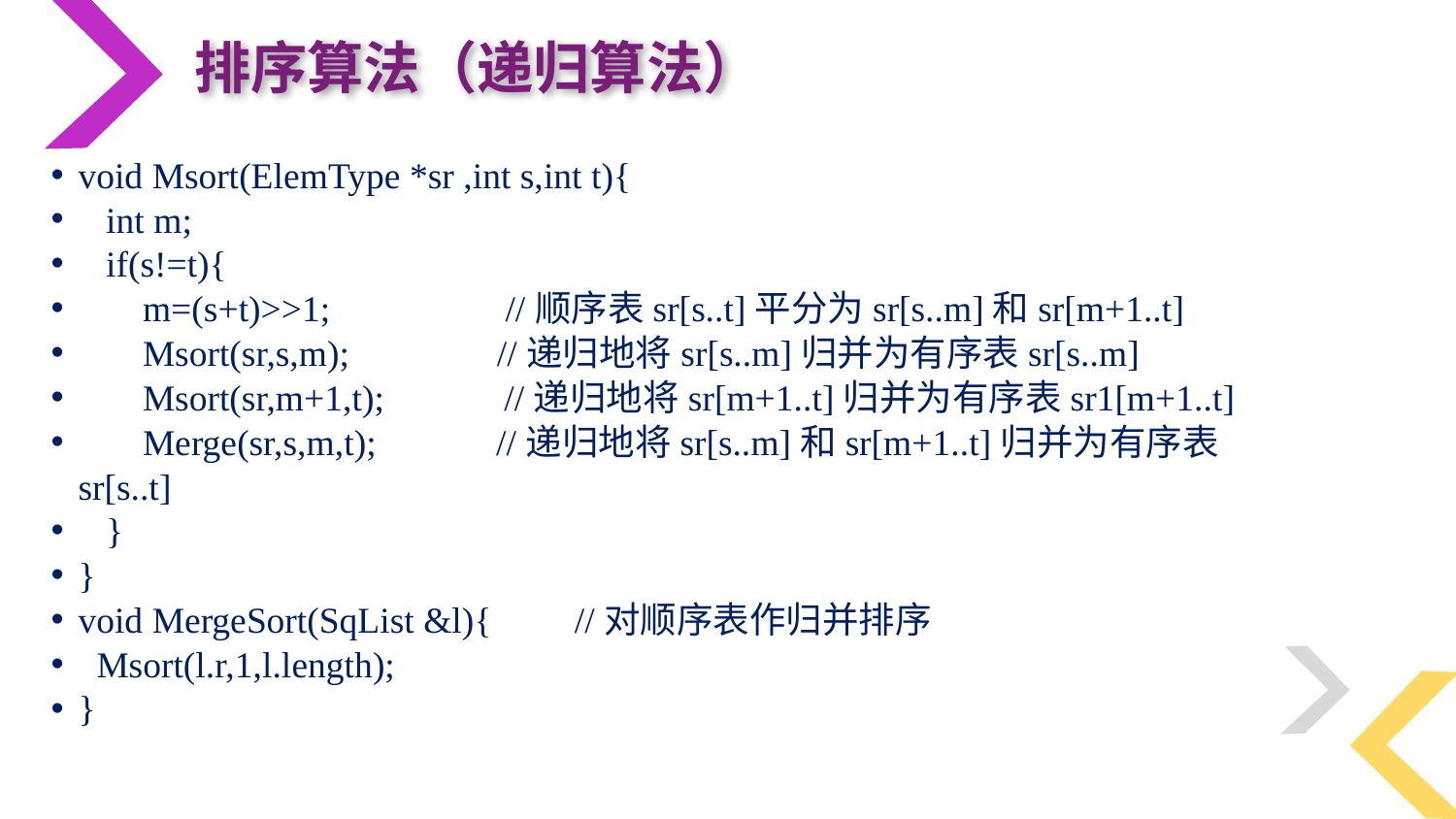

排序算法（递归算法）
void Msort(ElemType *sr ,int s,int t){
   int m;
   if(s!=t){
       m=(s+t)>>1;                   //顺序表sr[s..t]平分为sr[s..m]和sr[m+1..t]
       Msort(sr,s,m);                //递归地将sr[s..m]归并为有序表sr[s..m]
       Msort(sr,m+1,t);             //递归地将sr[m+1..t]归并为有序表sr1[m+1..t]
       Merge(sr,s,m,t);             //递归地将sr[s..m]和sr[m+1..t]归并为有序表sr[s..t]
   }
}
void MergeSort(SqList &l){         //对顺序表作归并排序
  Msort(l.r,1,l.length);
}